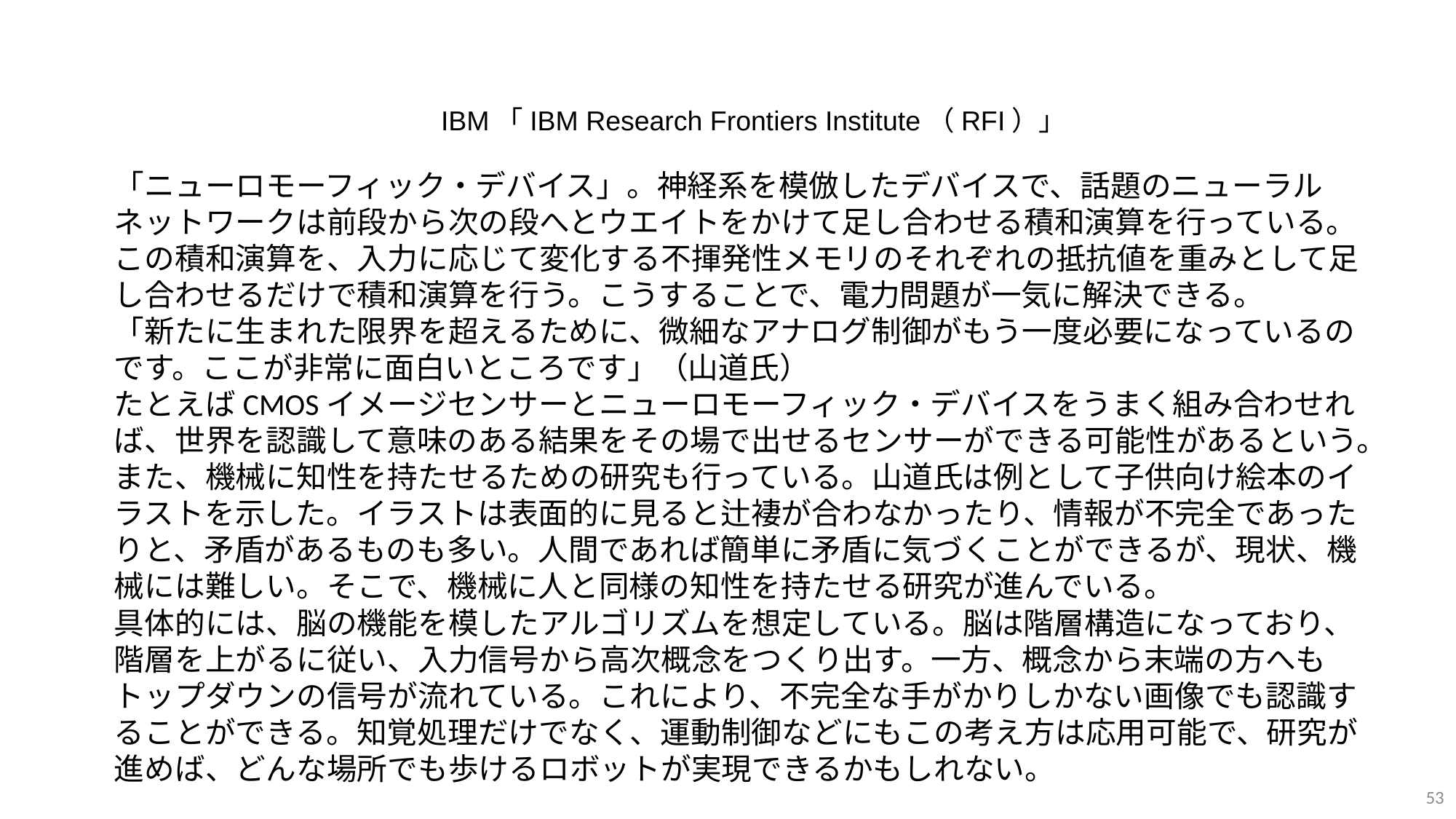

IBM「IBM Research Frontiers Institute（RFI）」
「ニューロモーフィック・デバイス」。神経系を模倣したデバイスで、話題のニューラルネットワークは前段から次の段へとウエイトをかけて足し合わせる積和演算を行っている。この積和演算を、入力に応じて変化する不揮発性メモリのそれぞれの抵抗値を重みとして足し合わせるだけで積和演算を行う。こうすることで、電力問題が一気に解決できる。
「新たに生まれた限界を超えるために、微細なアナログ制御がもう一度必要になっているのです。ここが非常に面白いところです」（山道氏）
たとえばCMOSイメージセンサーとニューロモーフィック・デバイスをうまく組み合わせれば、世界を認識して意味のある結果をその場で出せるセンサーができる可能性があるという。
また、機械に知性を持たせるための研究も行っている。山道氏は例として子供向け絵本のイラストを示した。イラストは表面的に見ると辻褄が合わなかったり、情報が不完全であったりと、矛盾があるものも多い。人間であれば簡単に矛盾に気づくことができるが、現状、機械には難しい。そこで、機械に人と同様の知性を持たせる研究が進んでいる。
具体的には、脳の機能を模したアルゴリズムを想定している。脳は階層構造になっており、階層を上がるに従い、入力信号から高次概念をつくり出す。一方、概念から末端の方へもトップダウンの信号が流れている。これにより、不完全な手がかりしかない画像でも認識することができる。知覚処理だけでなく、運動制御などにもこの考え方は応用可能で、研究が進めば、どんな場所でも歩けるロボットが実現できるかもしれない。
53